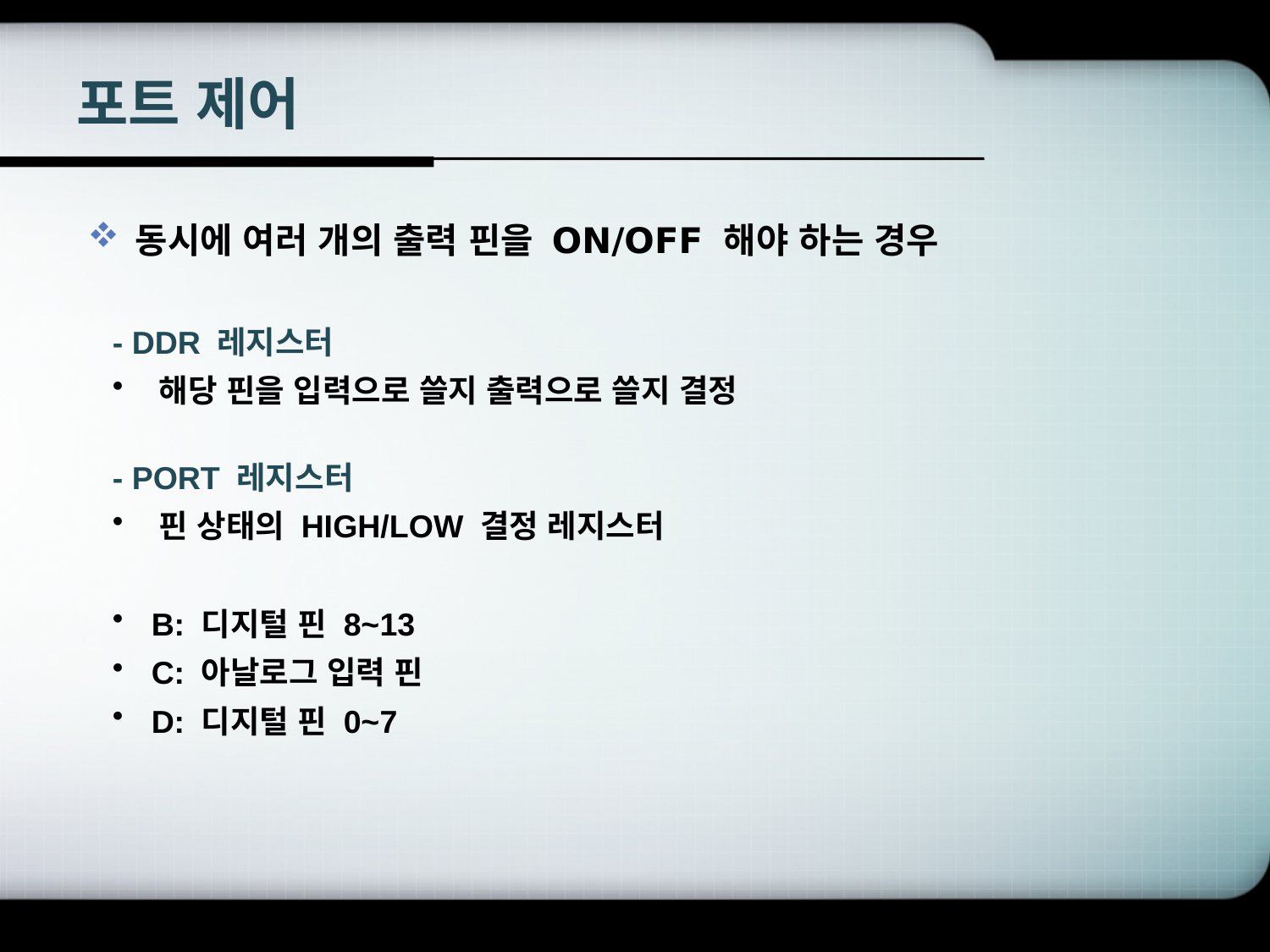

# 포트 제어
동시에 여러 개의 출력 핀을 ON/OFF 해야 하는 경우
- DDR 레지스터
 해당 핀을 입력으로 쓸지 출력으로 쓸지 결정

- PORT 레지스터
 핀 상태의 HIGH/LOW 결정 레지스터

 B: 디지털 핀 8~13
 C: 아날로그 입력 핀
 D: 디지털 핀 0~7